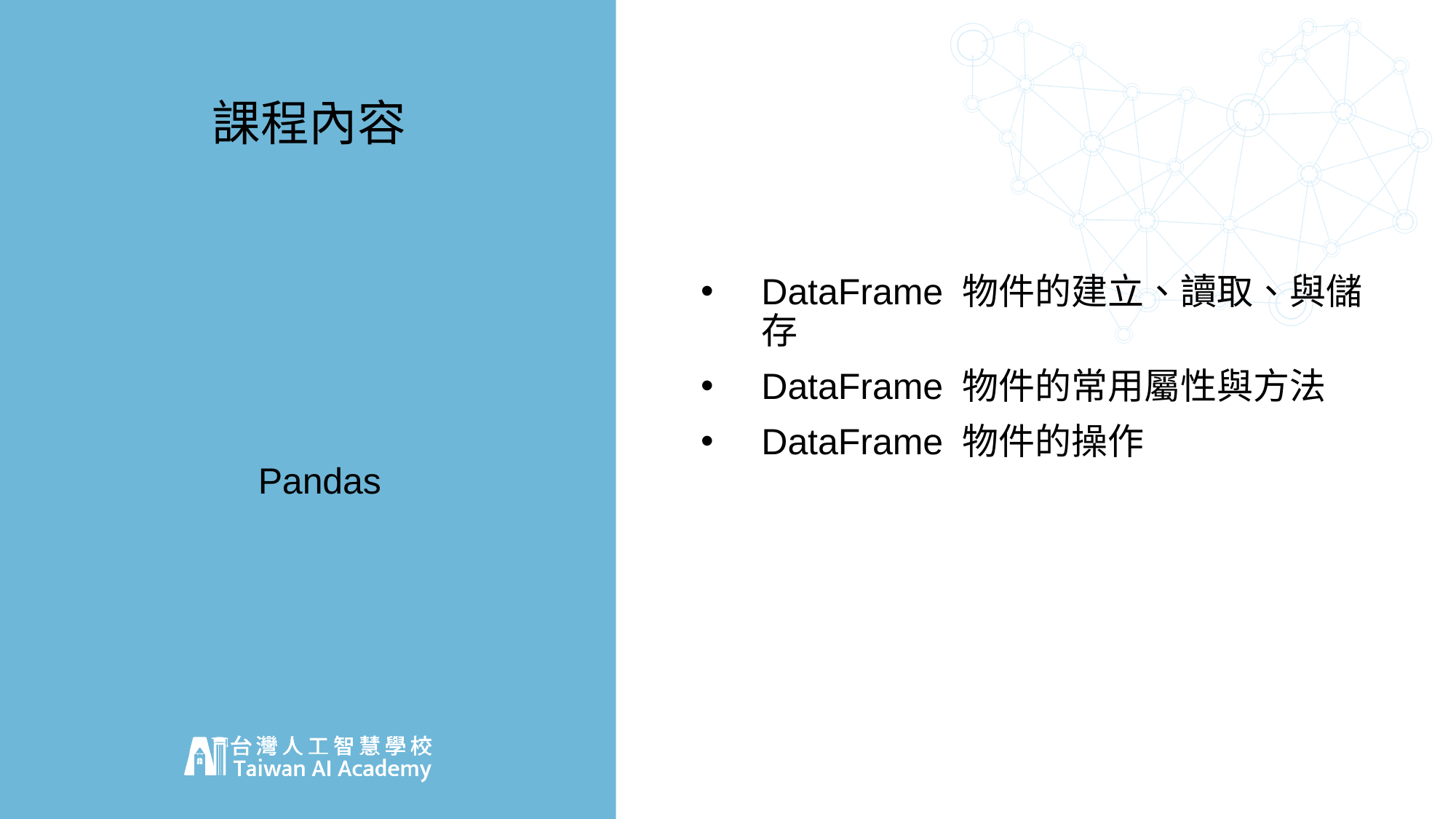

# 課程內容

DataFrame 物件的建立、讀取、與儲存
DataFrame 物件的常用屬性與方法
DataFrame 物件的操作

Pandas